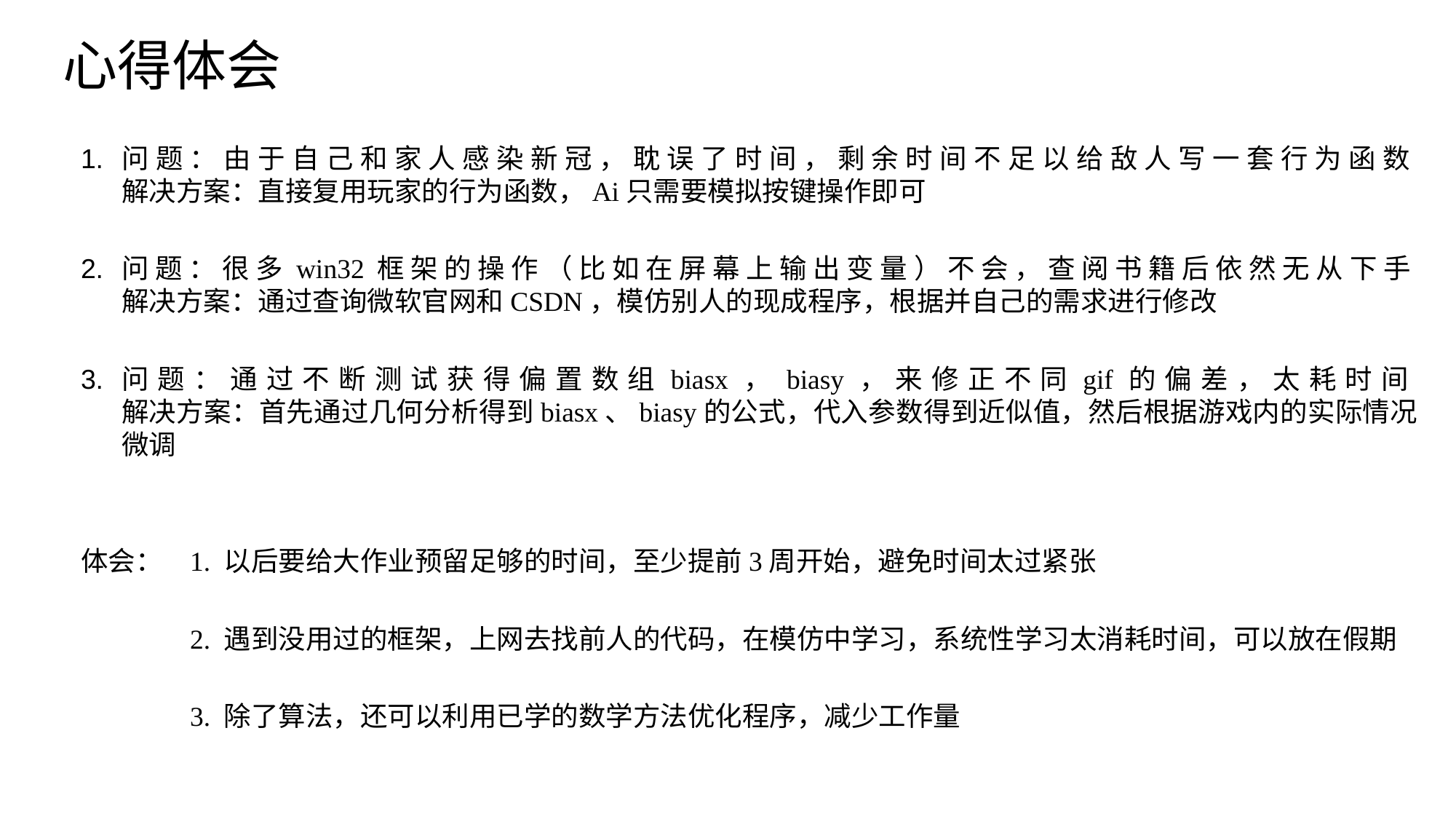

心得体会
问题：由于自己和家人感染新冠，耽误了时间，剩余时间不足以给敌人写一套行为函数
解决方案：直接复用玩家的行为函数，Ai只需要模拟按键操作即可

问题：很多win32框架的操作（比如在屏幕上输出变量）不会，查阅书籍后依然无从下手
解决方案：通过查询微软官网和CSDN，模仿别人的现成程序，根据并自己的需求进行修改

问题：通过不断测试获得偏置数组biasx，biasy，来修正不同gif的偏差，太耗时间
解决方案：首先通过几何分析得到biasx、biasy的公式，代入参数得到近似值，然后根据游戏内的实际情况微调

体会：	1. 以后要给大作业预留足够的时间，至少提前3周开始，避免时间太过紧张

	2. 遇到没用过的框架，上网去找前人的代码，在模仿中学习，系统性学习太消耗时间，可以放在假期

	3. 除了算法，还可以利用已学的数学方法优化程序，减少工作量